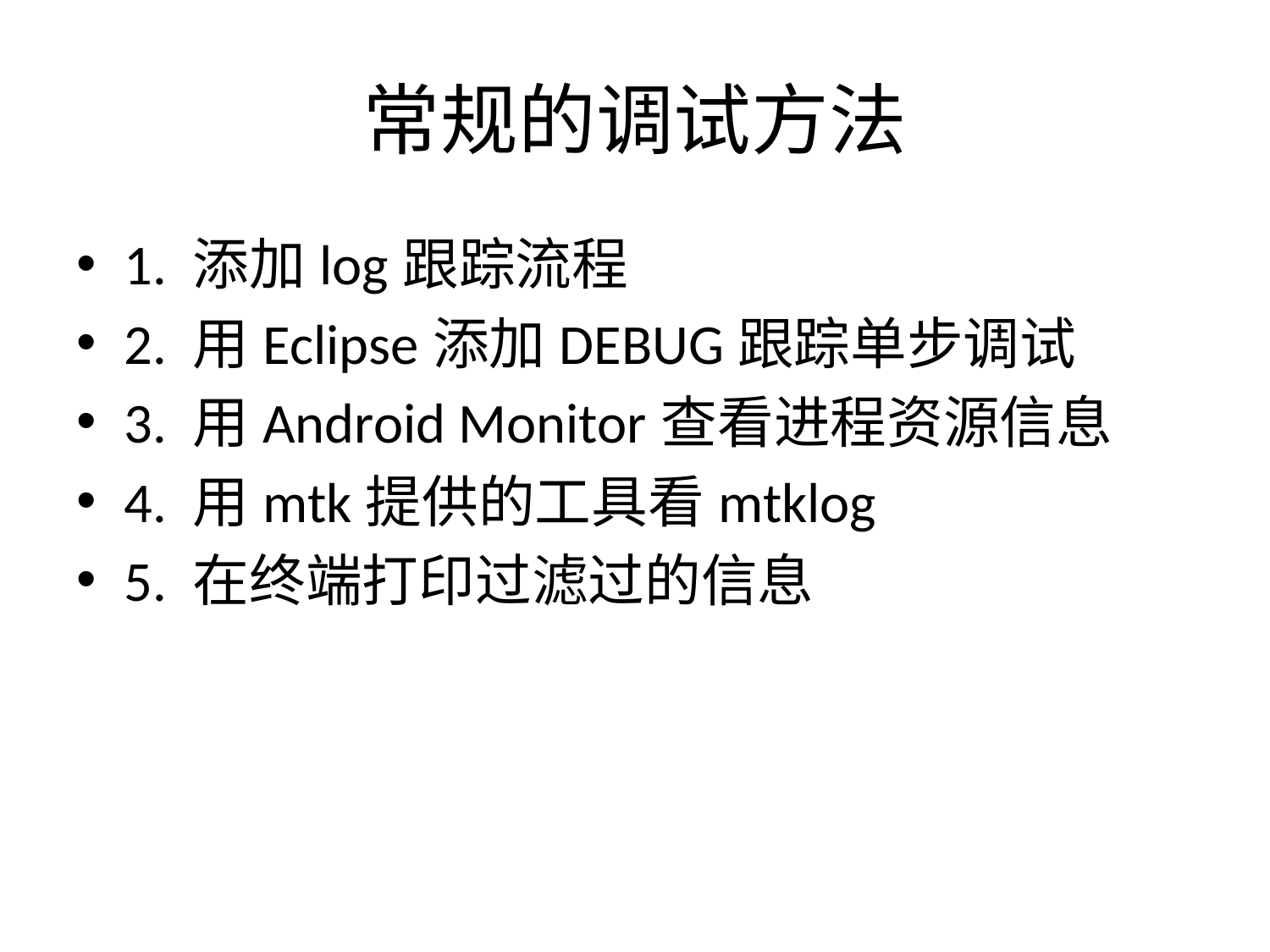

# 常规的调试方法
1. 添加log跟踪流程
2. 用Eclipse添加DEBUG跟踪单步调试
3. 用Android Monitor查看进程资源信息
4. 用mtk提供的工具看mtklog
5. 在终端打印过滤过的信息